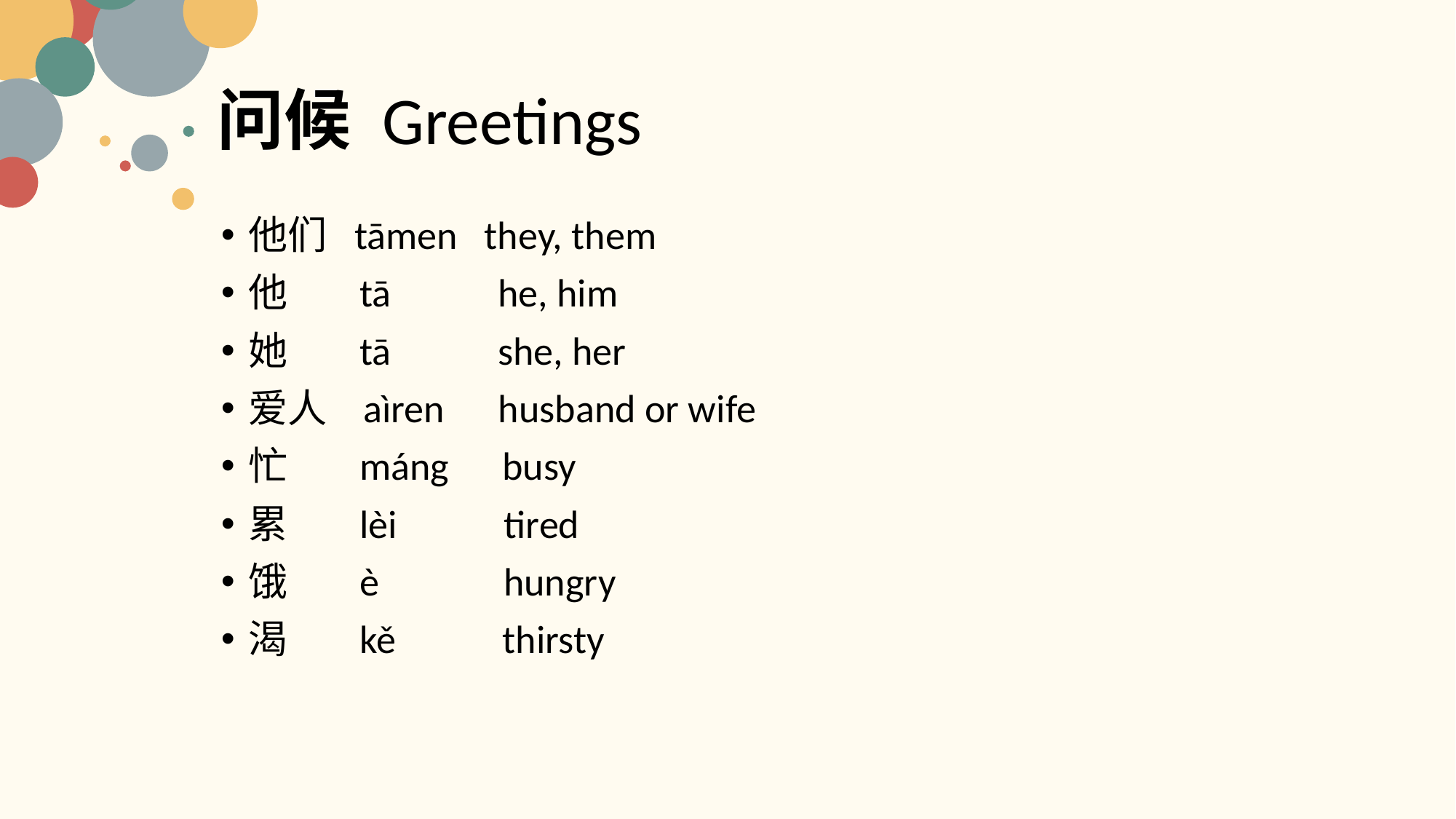

# 问候 Greetings
他们  tāmen   they, them
他       tā            he, him
她       tā            she, her
爱人   aìren      husband or wife
忙       máng      busy
累       lèi            tired
饿       è              hungry
渴       kě            thirsty